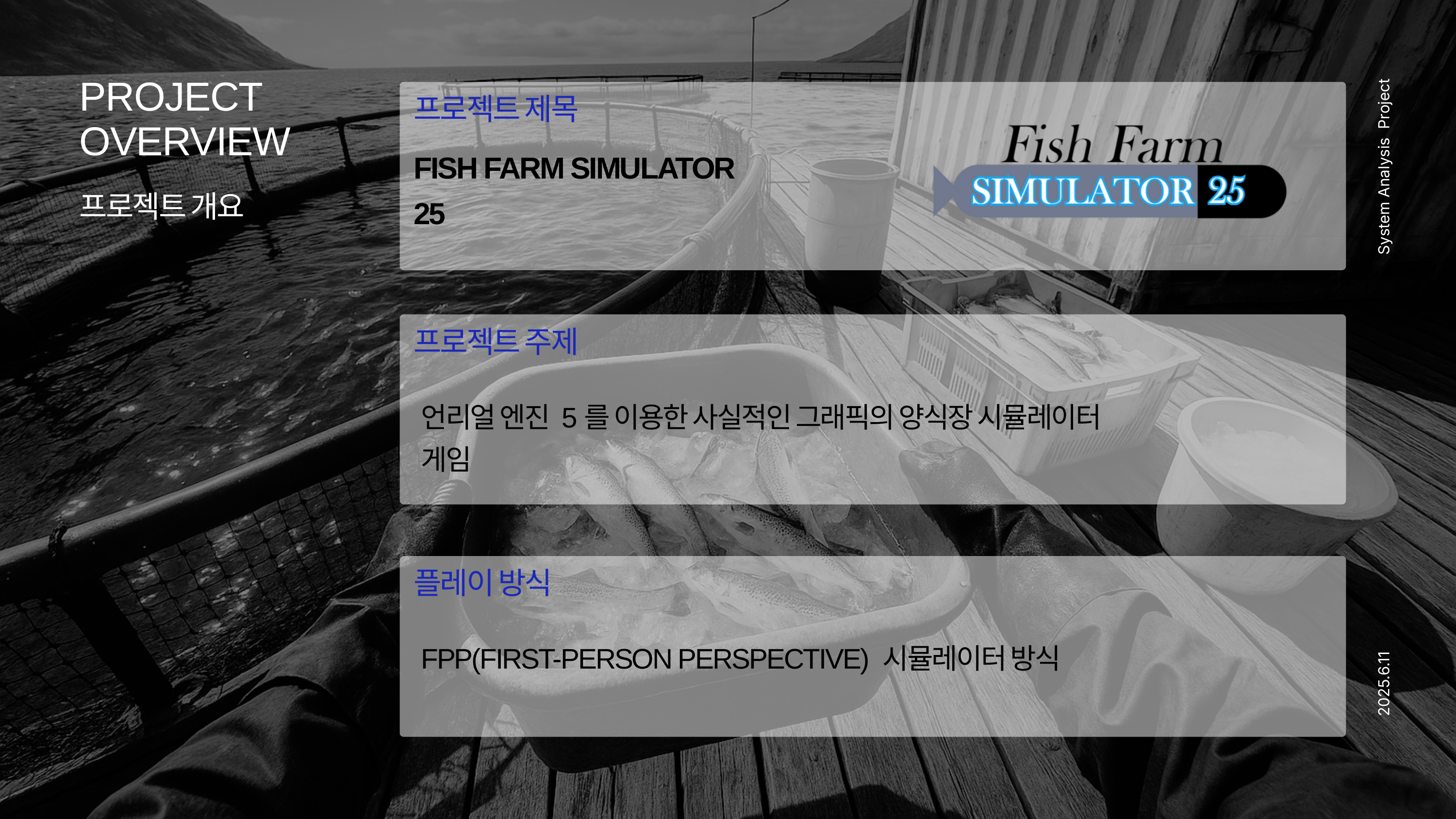

PROJECT
OVERVIEW

프로젝트 제목
FISH FARM SIMULATOR 25
프로젝트 개요
System Analysis  Project

프로젝트 주제
언리얼 엔진 5를 이용한 사실적인 그래픽의 양식장 시뮬레이터 게임

플레이 방식
FPP(FIRST-PERSON PERSPECTIVE) 시뮬레이터 방식
2025.6.11